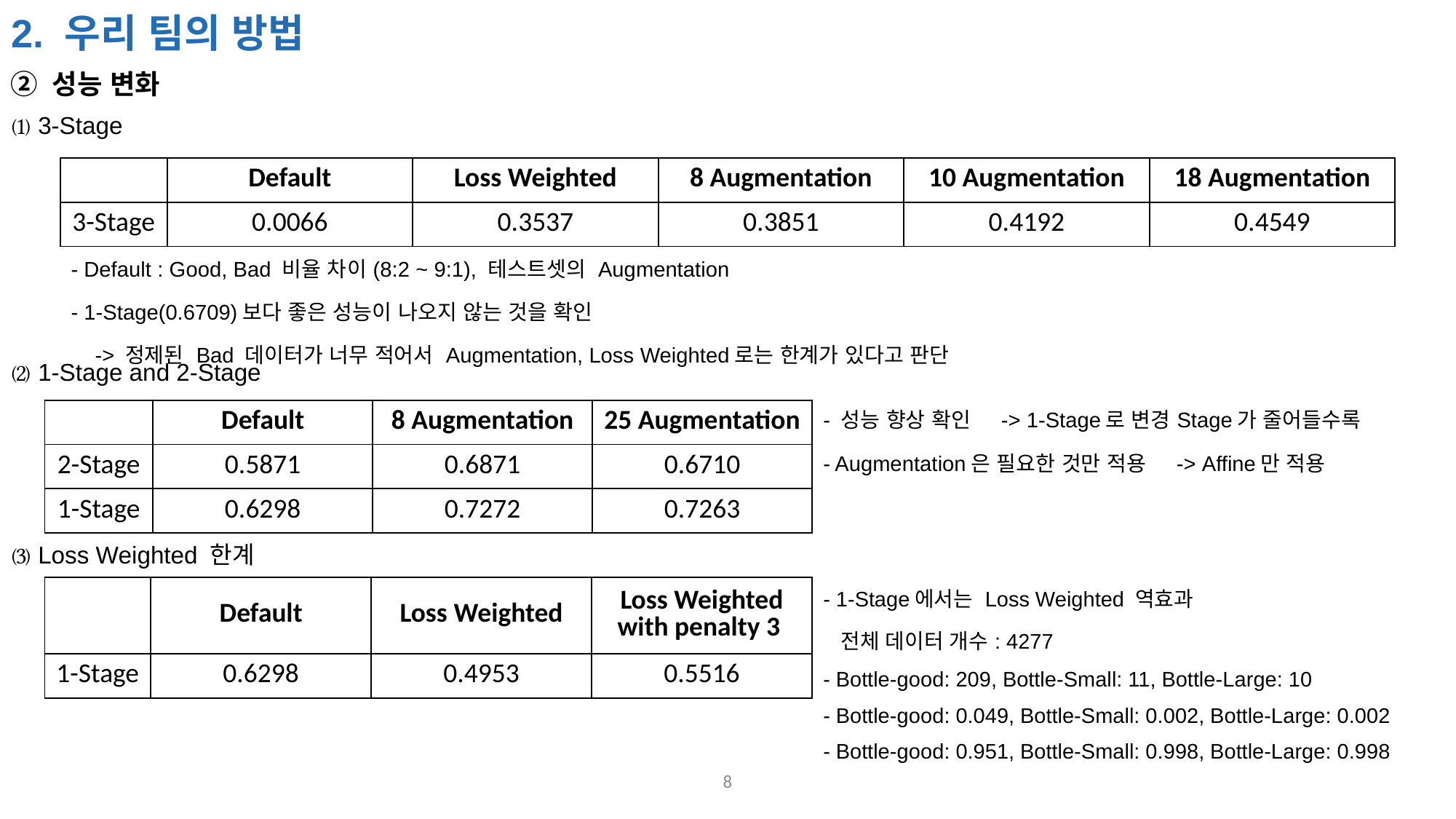

# 2. 우리 팀의 방법
② 성능 변화
⑴ 3-Stage
|  | Default | Loss Weighted | 8 Augmentation | 10 Augmentation | 18 Augmentation |
| --- | --- | --- | --- | --- | --- |
| 3-Stage | 0.0066 | 0.3537 | 0.3851 | 0.4192 | 0.4549 |
- Default : Good, Bad 비율 차이(8:2 ~ 9:1), 테스트셋의 Augmentation
- 1-Stage(0.6709)보다 좋은 성능이 나오지 않는 것을 확인
    -> 정제된 Bad 데이터가 너무 적어서 Augmentation, Loss Weighted로는 한계가 있다고 판단
⑵ 1-Stage and 2-Stage
|  | Default | 8 Augmentation | 25 Augmentation |
| --- | --- | --- | --- |
| 2-Stage | 0.5871 | 0.6871 | 0.6710 |
| 1-Stage | 0.6298 | 0.7272 | 0.7263 |
- 성능 향상 확인    -> 1-Stage로 변경Stage가 줄어들수록
- Augmentation은 필요한 것만 적용    -> Affine만 적용
⑶ Loss Weighted 한계
|  | Default | Loss Weighted | Loss Weighted with penalty 3 |
| --- | --- | --- | --- |
| 1-Stage | 0.6298 | 0.4953 | 0.5516 |
- 1-Stage에서는 Loss Weighted 역효과
  전체 데이터 개수: 4277
- Bottle-good: 209, Bottle-Small: 11, Bottle-Large: 10
- Bottle-good: 0.049, Bottle-Small: 0.002, Bottle-Large: 0.002
- Bottle-good: 0.951, Bottle-Small: 0.998, Bottle-Large: 0.998
8